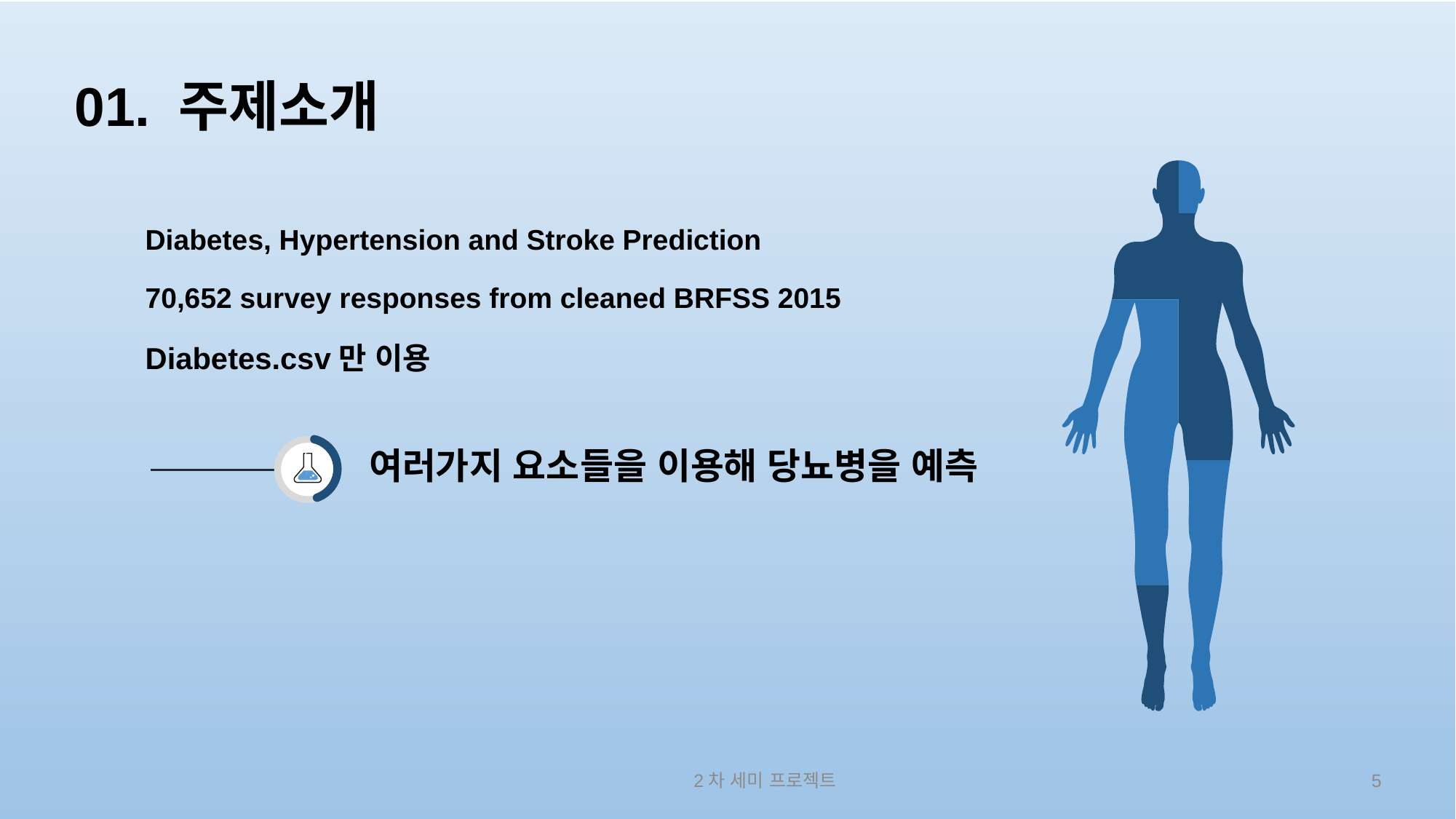

# 01. 주제소개

Diabetes, Hypertension and Stroke Prediction
70,652 survey responses from cleaned BRFSS 2015
Diabetes.csv만 이용

여러가지 요소들을 이용해 당뇨병을 예측

2차 세미 프로젝트
5